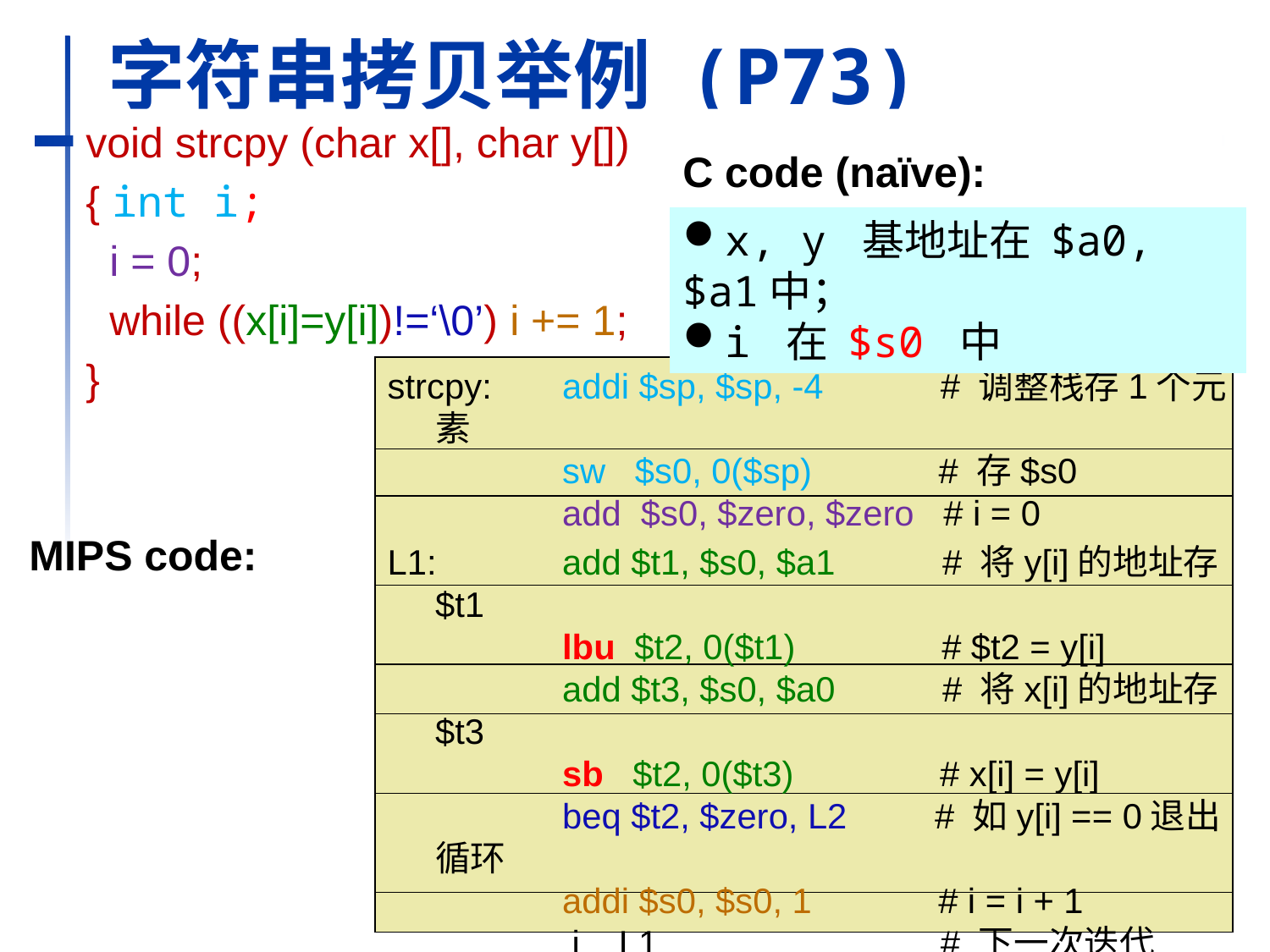

# 字符串拷贝举例 (P73)
void strcpy (char x[], char y[])
{ int i;
  i = 0;
  while ((x[i]=y[i])!=‘\0’) i += 1;
}
C code (naïve):
x, y 基地址在 $a0, $a1中；
i 在 $s0 中

strcpy: 	addi $sp, $sp, -4            # 调整栈存1个元素
	sw   $s0, 0($sp)             # 存$s0
	add  $s0, $zero, $zero   # i = 0
L1: 	add $t1, $s0, $a1           # 将y[i]的地址存$t1
 	lbu  $t2, 0($t1)               # $t2 = y[i]
 	add $t3, $s0, $a0           # 将x[i]的地址存$t3
 	sb   $t2, 0($t3)               # x[i] = y[i]
 	beq $t2, $zero, L2         # 如y[i] == 0退出循环
 	addi $s0, $s0, 1             # i = i + 1
	 j    L1                             # 下一次迭代
L2: 	lw   $s0, 0($sp)              # 恢复存储的$s0
 	addi $sp, $sp, 4             # 从栈中弹出一个数
   	jr   $ra                            # and return

MIPS code:

Chapter 2 — Instructions: Language of the Computer — 77